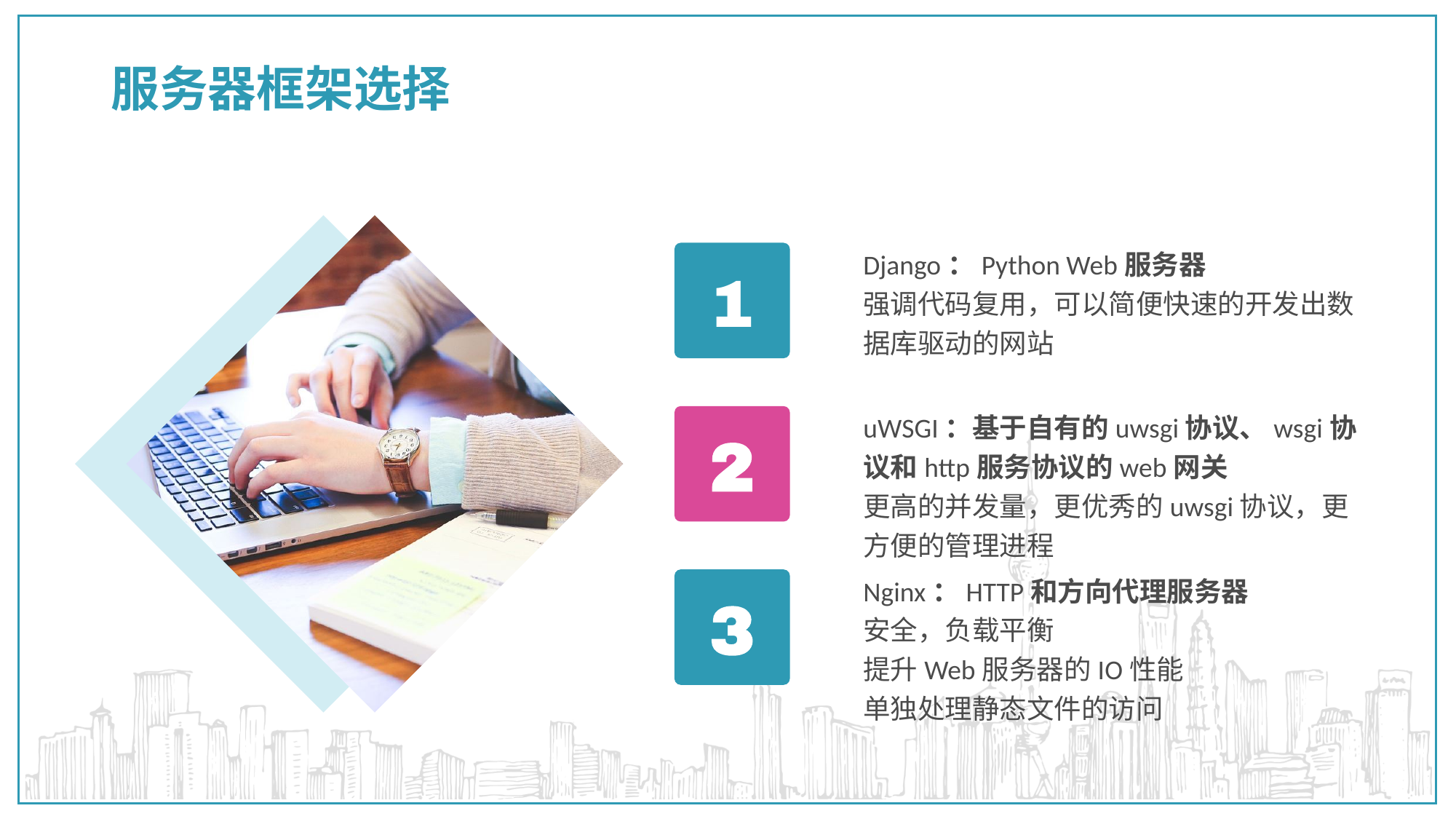

# 服务器框架选择

Django：Python Web服务器
强调代码复用，可以简便快速的开发出数据库驱动的网站
1
uWSGI：基于自有的uwsgi协议、wsgi协议和http服务协议的web网关
更高的并发量，更优秀的uwsgi协议，更方便的管理进程
2
Nginx：HTTP和方向代理服务器
安全，负载平衡
提升Web服务器的IO性能
单独处理静态文件的访问
3